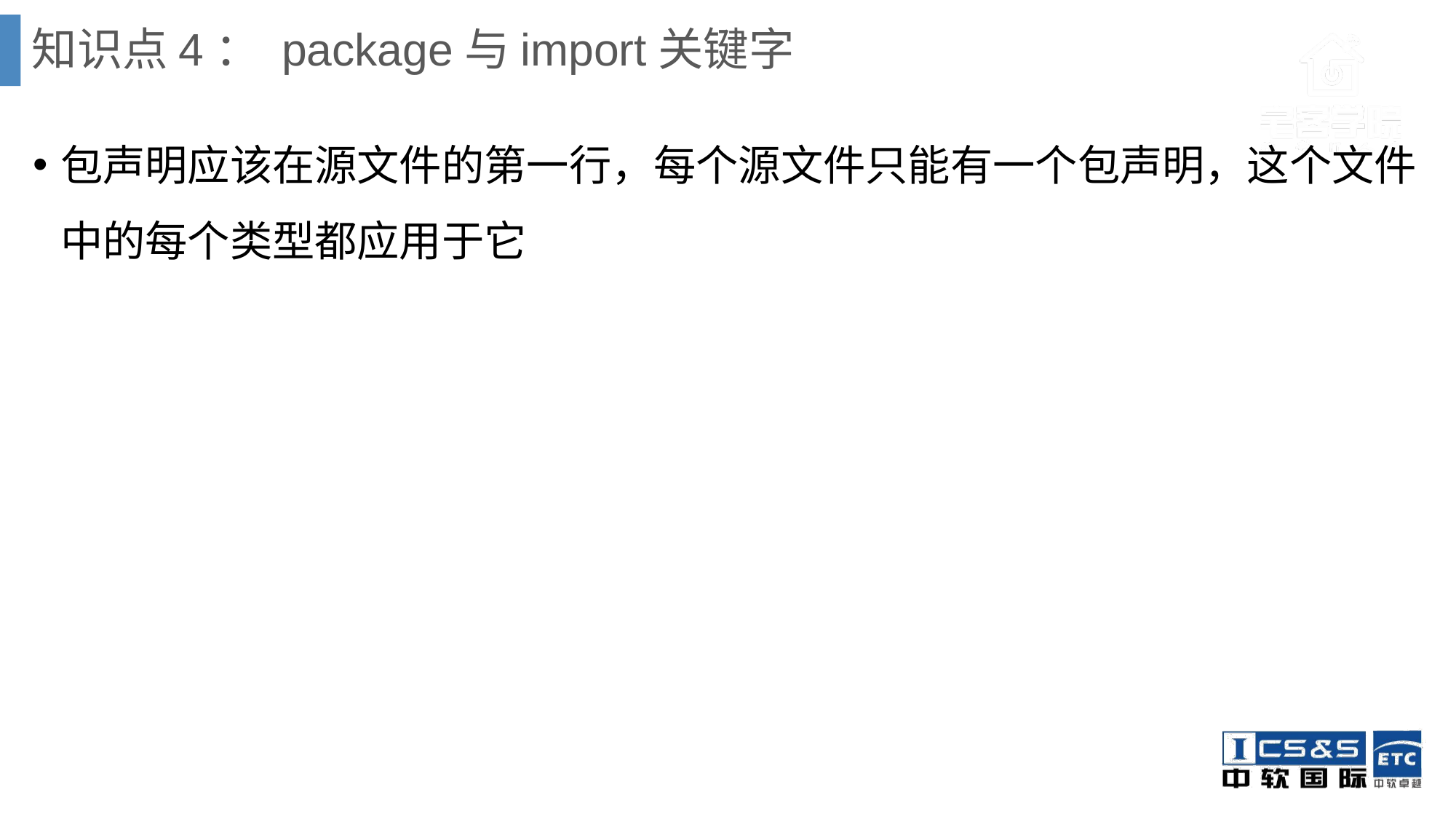

# 知识点4： package与import关键字
包声明应该在源文件的第一行，每个源文件只能有一个包声明，这个文件中的每个类型都应用于它